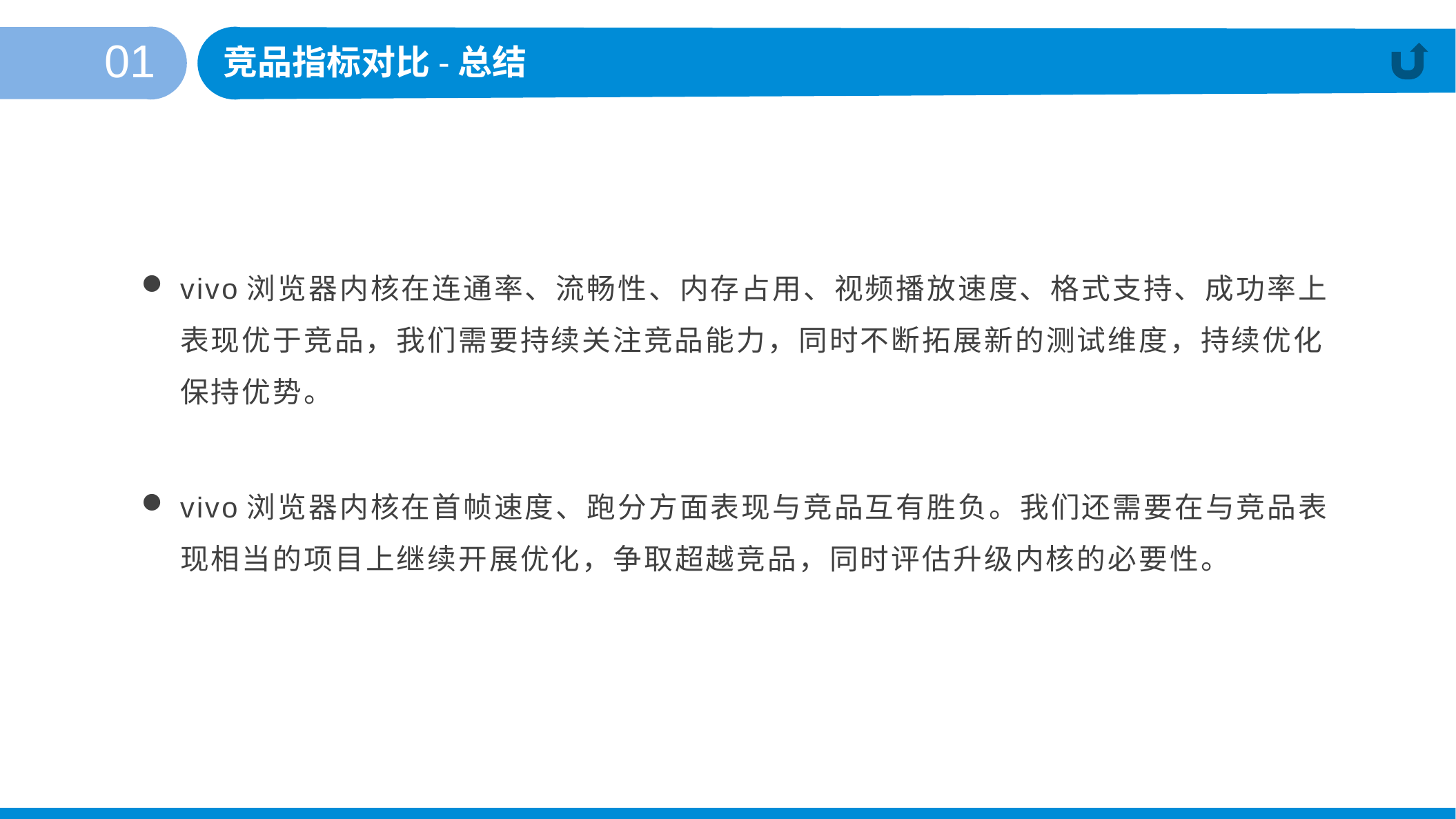

01

竞品指标对比-总结

vivo浏览器内核在连通率、流畅性、内存占用、视频播放速度、格式支持、成功率上表现优于竞品，我们需要持续关注竞品能力，同时不断拓展新的测试维度，持续优化保持优势。

vivo浏览器内核在首帧速度、跑分方面表现与竞品互有胜负。我们还需要在与竞品表现相当的项目上继续开展优化，争取超越竞品，同时评估升级内核的必要性。